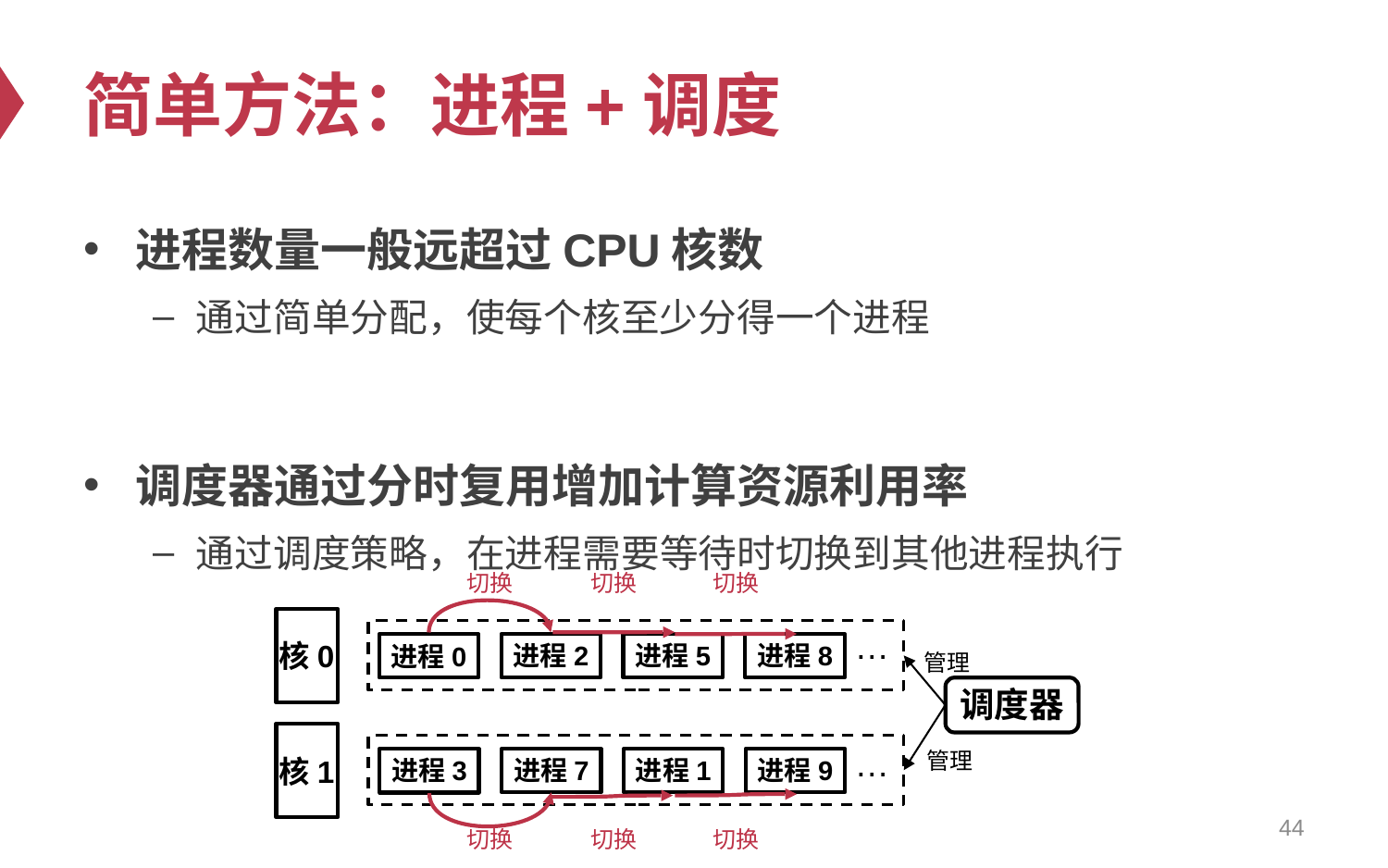

# 简单方法：进程+调度
进程数量一般远超过CPU核数
通过简单分配，使每个核至少分得一个进程

调度器通过分时复用增加计算资源利用率
通过调度策略，在进程需要等待时切换到其他进程执行
切换
切换
切换
…

核0
进程8
进程2
进程5
进程0

管理
调度器

…

管理
核1
进程9
进程7
进程1
进程3

44
切换
切换
切换